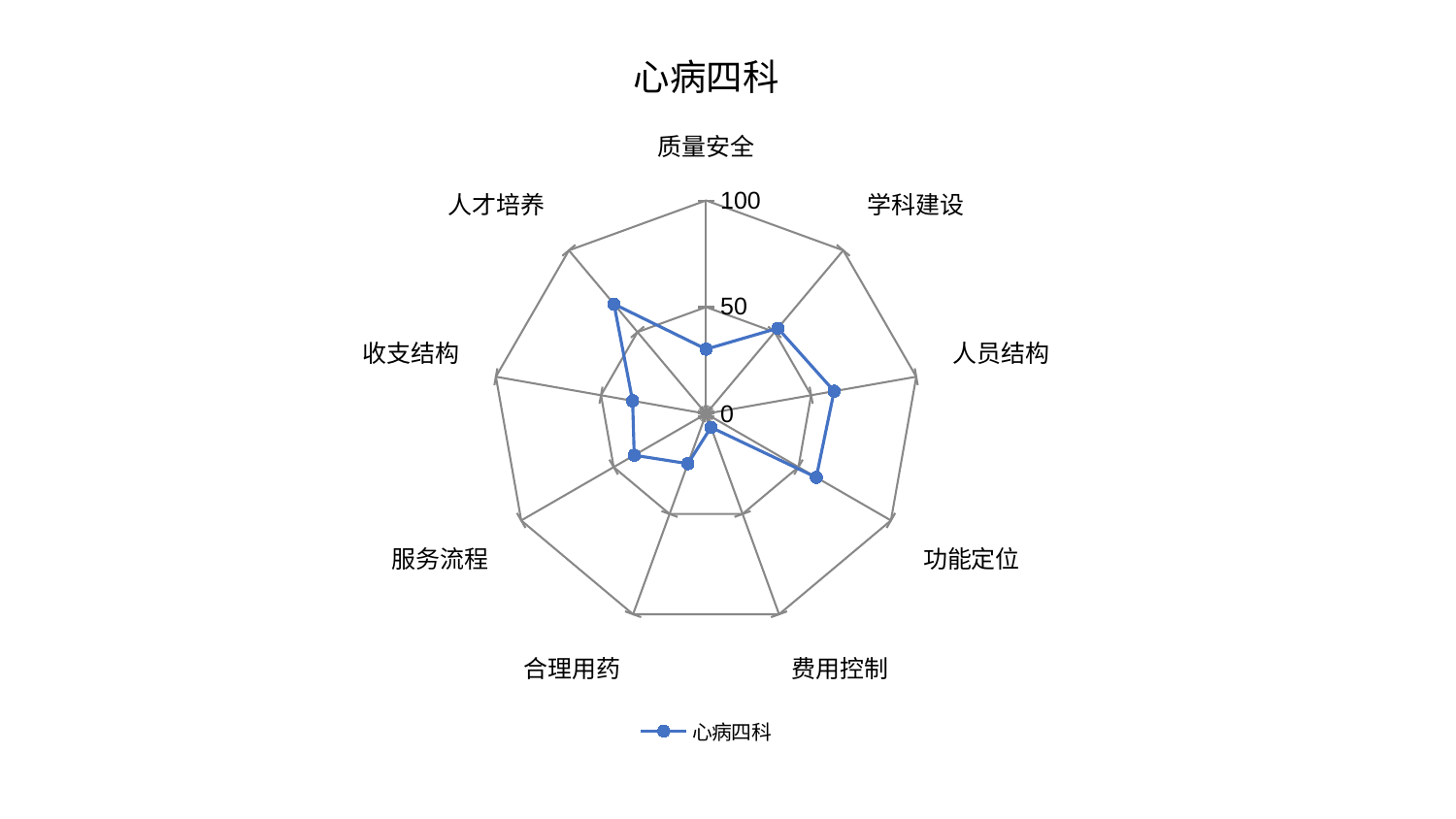

### Chart: 心病四科

| Category | 心病四科 |
|---|---|
| 质量安全 | 30.295325893669524 |
| 学科建设 | 52.335275372526546 |
| 人员结构 | 60.935583519573335 |
| 功能定位 | 59.643114365880976 |
| 费用控制 | 6.761113619612885 |
| 合理用药 | 24.906038605420388 |
| 服务流程 | 38.87281442162026 |
| 收支结构 | 34.94881936423559 |
| 人才培养 | 67.13562085008093 |
125